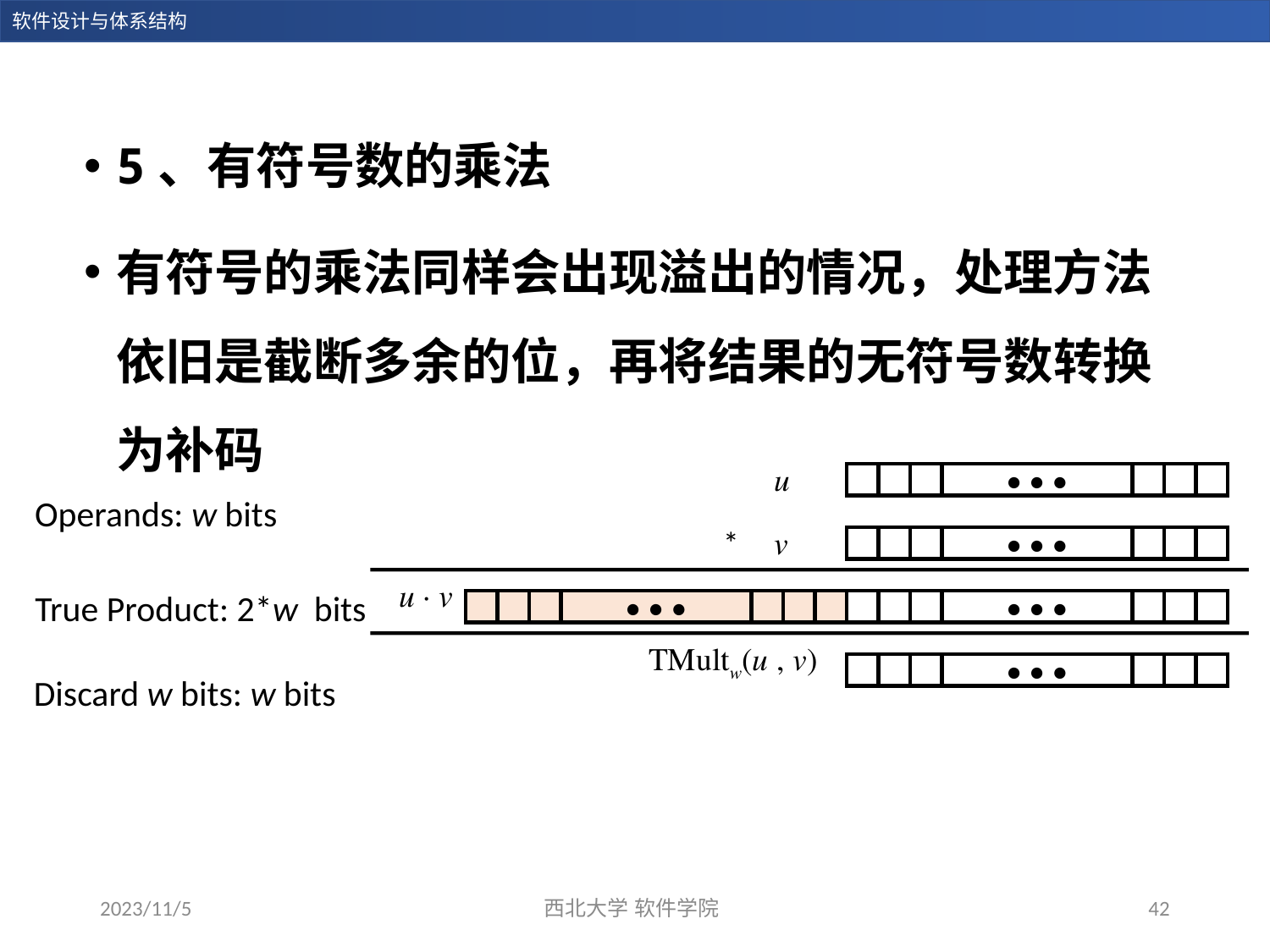

5、有符号数的乘法
有符号的乘法同样会出现溢出的情况，处理方法依旧是截断多余的位，再将结果的无符号数转换为补码
u

• • •

Operands: w bits
*
v

• • •

u · v
True Product: 2*w  bits

• • •

• • •

TMultw(u , v)

• • •

Discard w bits: w bits
2023/11/5
西北大学 软件学院
42